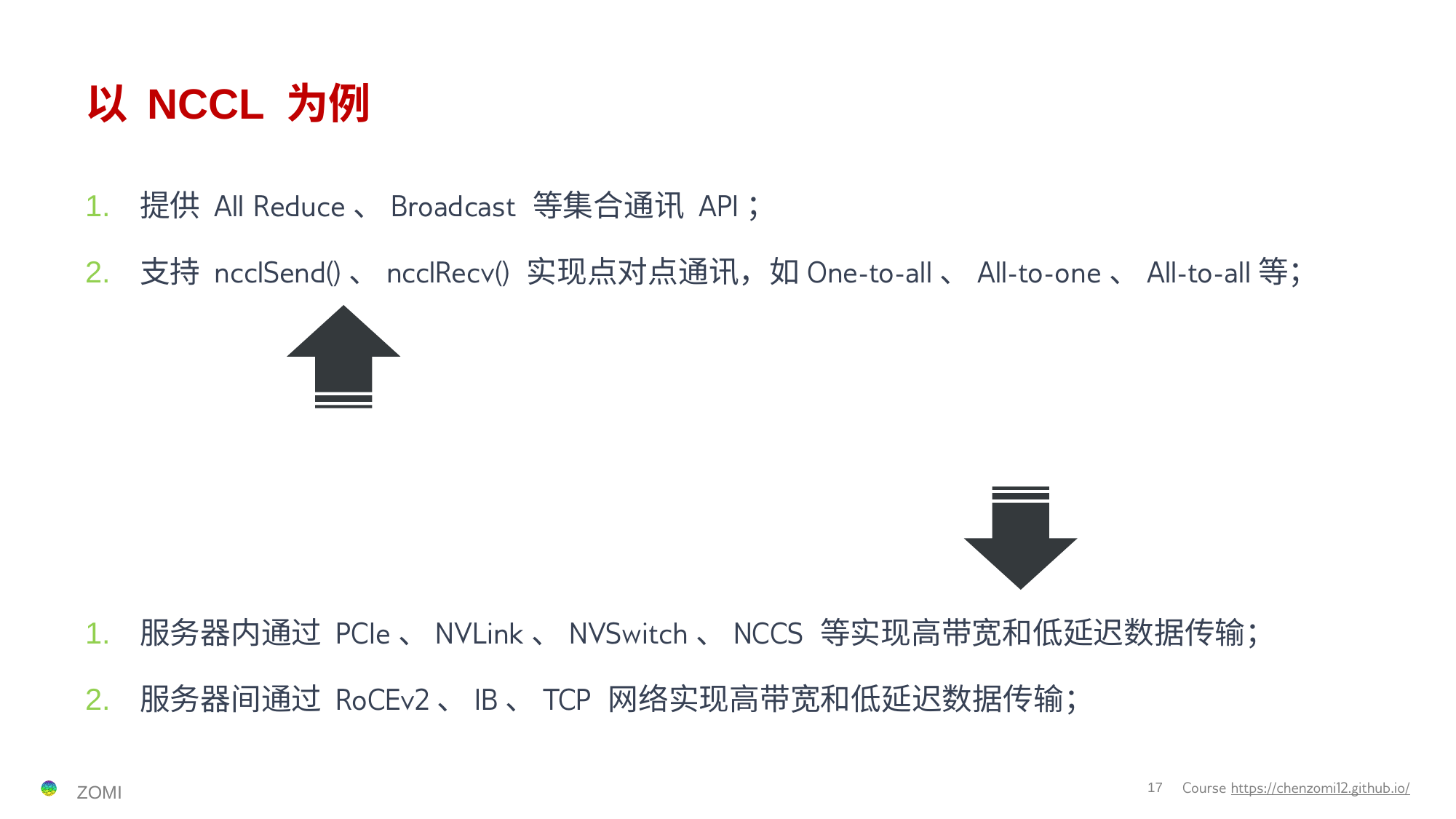

# 以 NCCL 为例
提供 All Reduce、Broadcast 等集合通讯 API；
支持 ncclSend()、ncclRecv() 实现点对点通讯，如One-to-all、All-to-one、All-to-all等；

服务器内通过 PCIe、NVLink、NVSwitch、NCCS 等实现高带宽和低延迟数据传输；
服务器间通过 RoCEv2、IB、TCP 网络实现高带宽和低延迟数据传输；